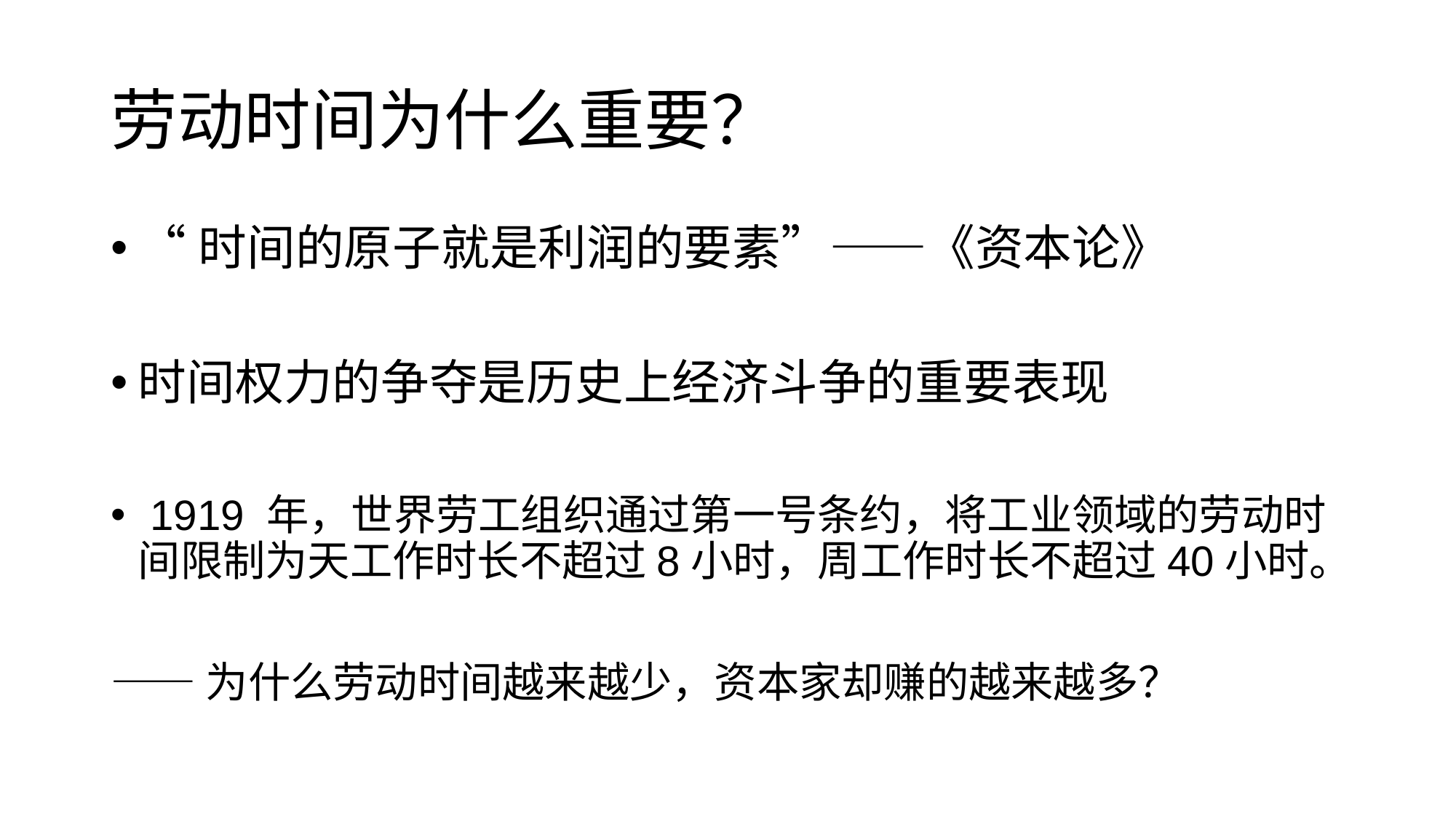

# 劳动时间为什么重要？
“时间的原子就是利润的要素”——《资本论》

时间权力的争夺是历史上经济斗争的重要表现

 1919 年，世界劳工组织通过第一号条约，将工业领域的劳动时间限制为天工作时长不超过8小时，周工作时长不超过40小时。

——为什么劳动时间越来越少，资本家却赚的越来越多？